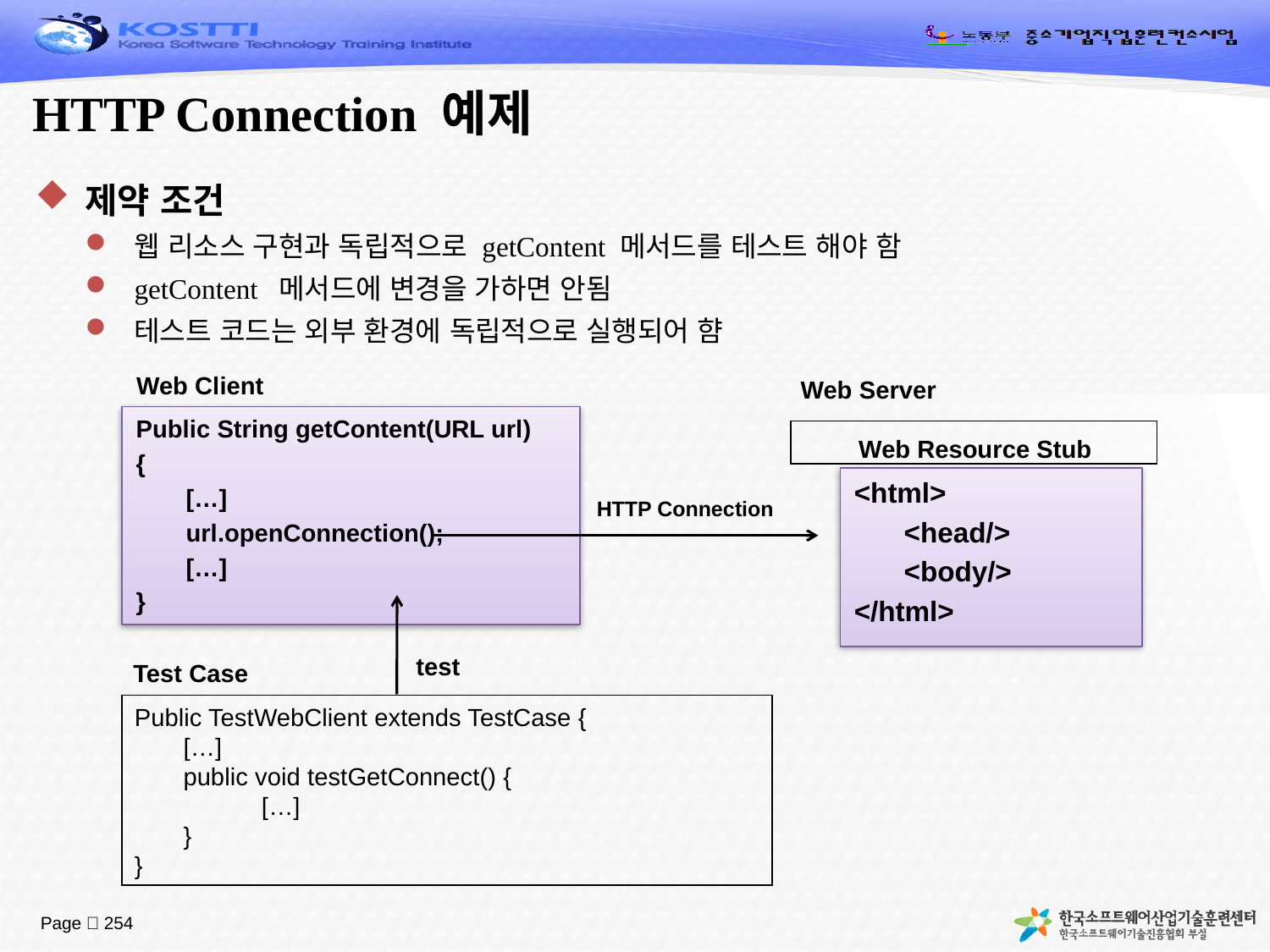

# HTTP Connection 예제
제약 조건
웹 리소스 구현과 독립적으로 getContent 메서드를 테스트 해야 함
getContent  메서드에 변경을 가하면 안됨
테스트 코드는 외부 환경에 독립적으로 실행되어 햠

Web Client
Web Server
Public String getContent(URL url)
{
	[…]
	url.openConnection();
  	[…]
}

Web Resource Stub
<html>
	<head/>
	<body/>
</html>
HTTP Connection
test
Test Case
Public TestWebClient extends TestCase {
       […]
       public void testGetConnect() {
	[…]
       }
}